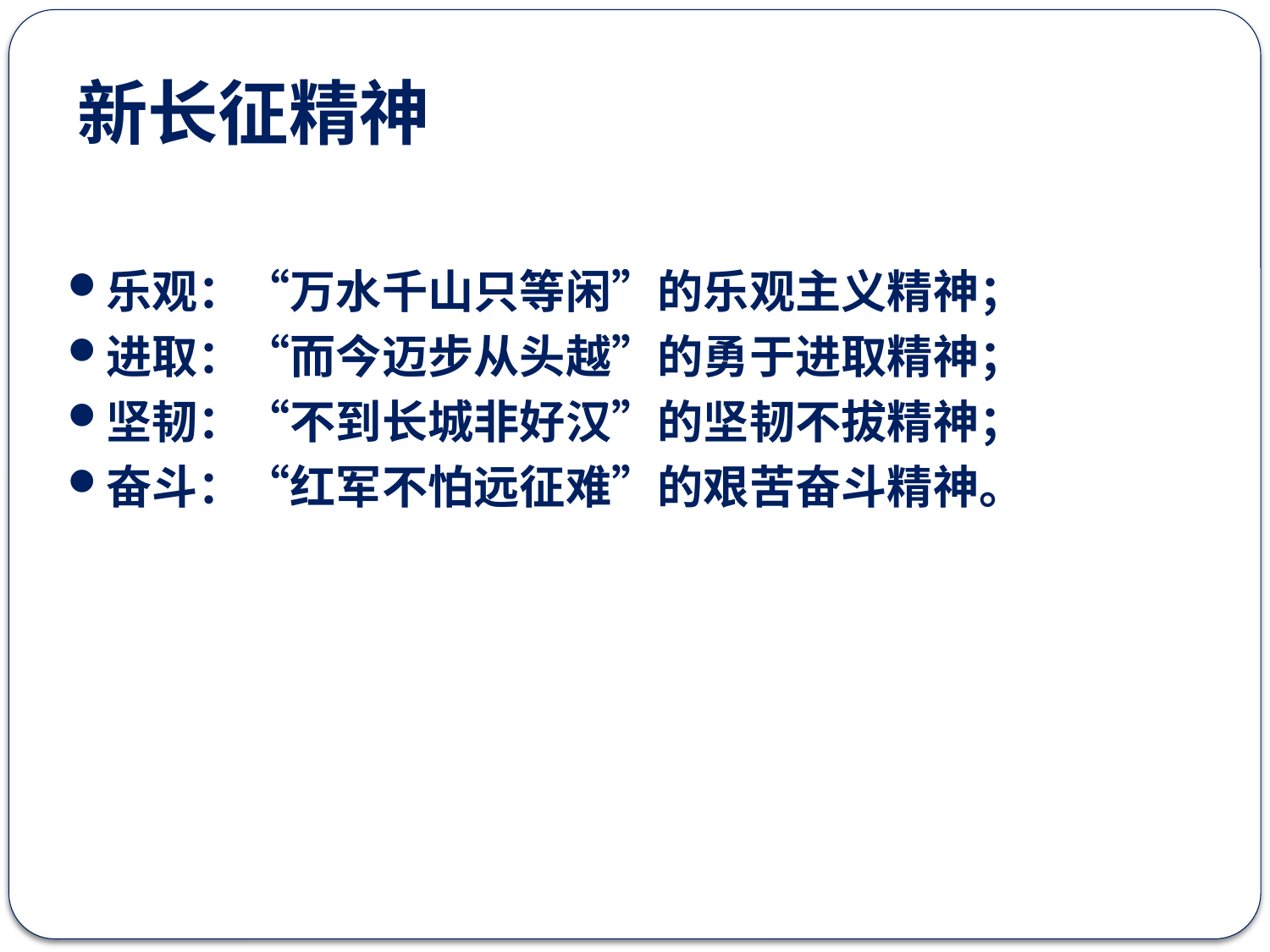

# 新长征精神
乐观：“万水千山只等闲”的乐观主义精神；
进取：“而今迈步从头越”的勇于进取精神；
坚韧：“不到长城非好汉”的坚韧不拔精神；
奋斗：“红军不怕远征难”的艰苦奋斗精神。